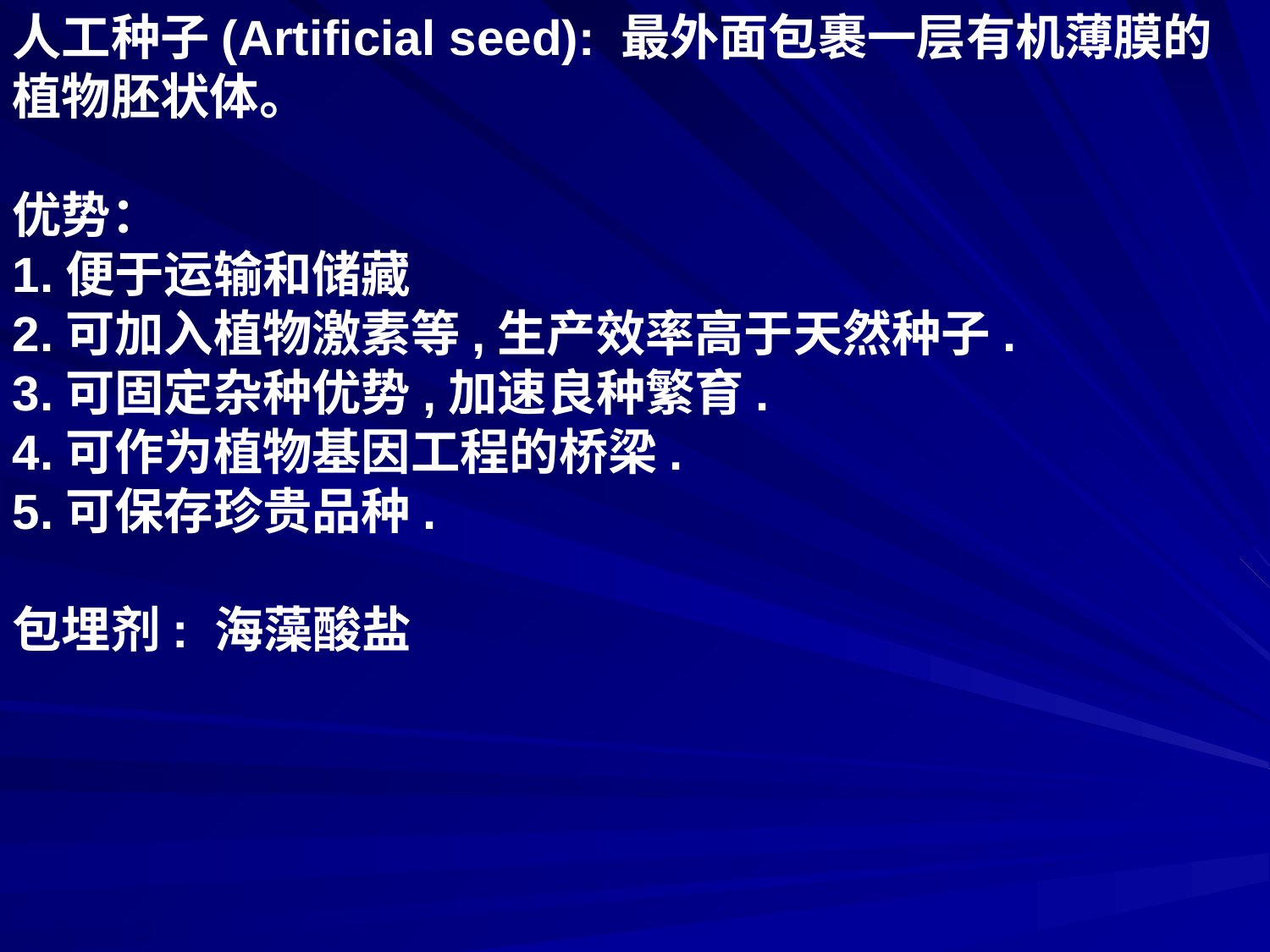

人工种子(Artificial seed): 最外面包裹一层有机薄膜的植物胚状体。

优势：
1.便于运输和储藏
2.可加入植物激素等,生产效率高于天然种子.
3.可固定杂种优势,加速良种繁育.
4.可作为植物基因工程的桥梁.
5.可保存珍贵品种.

包埋剂: 海藻酸盐